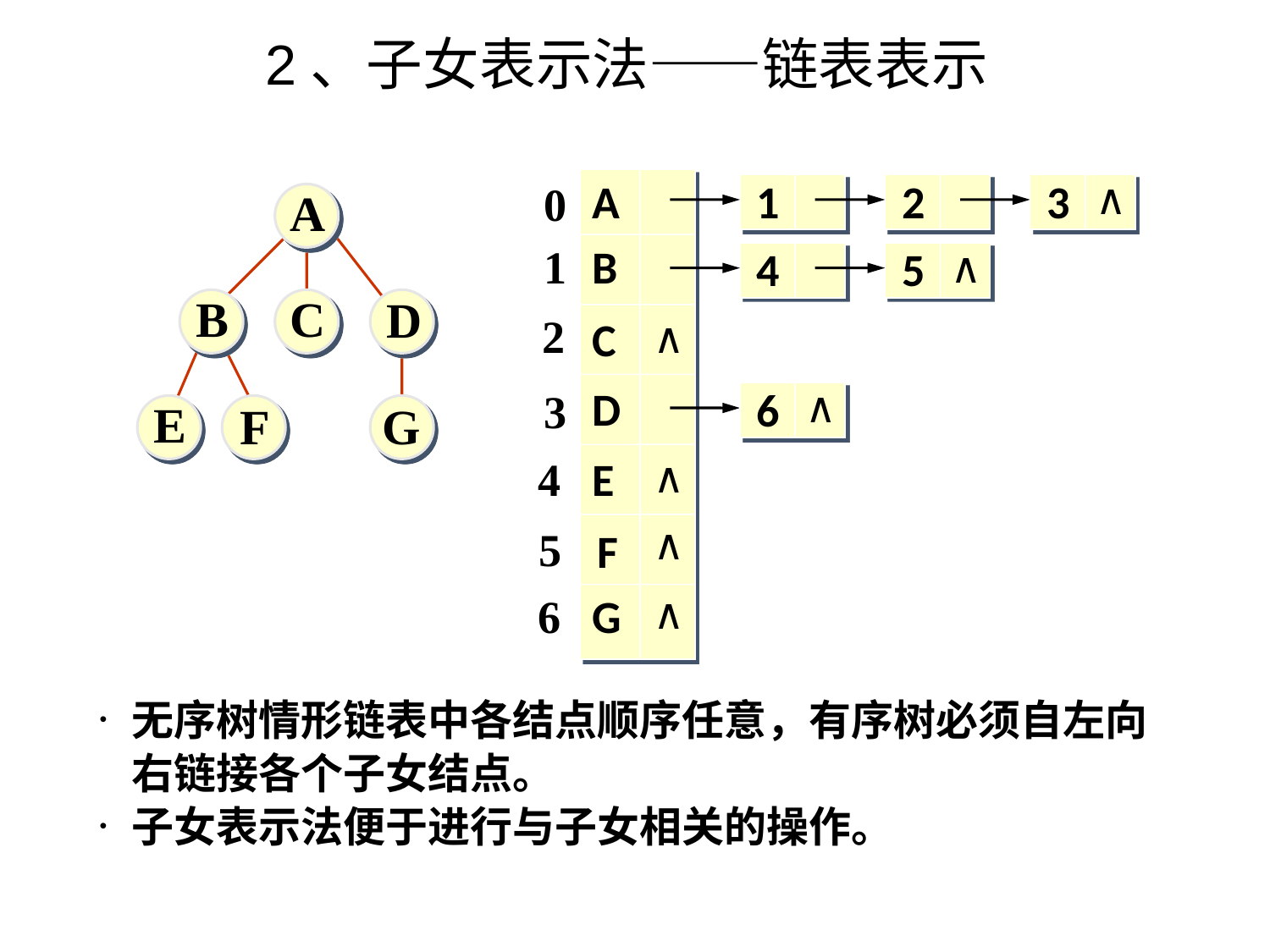

2、子女表示法——链表表示
∧
3

A
1

2

0

A

B
C
D

E
F
G

1
B

∧
5

4

2

C
∧

D
∧
6

3

4

E
∧
∧
5

F
∧
6
G

无序树情形链表中各结点顺序任意，有序树必须自左向右链接各个子女结点。
子女表示法便于进行与子女相关的操作。